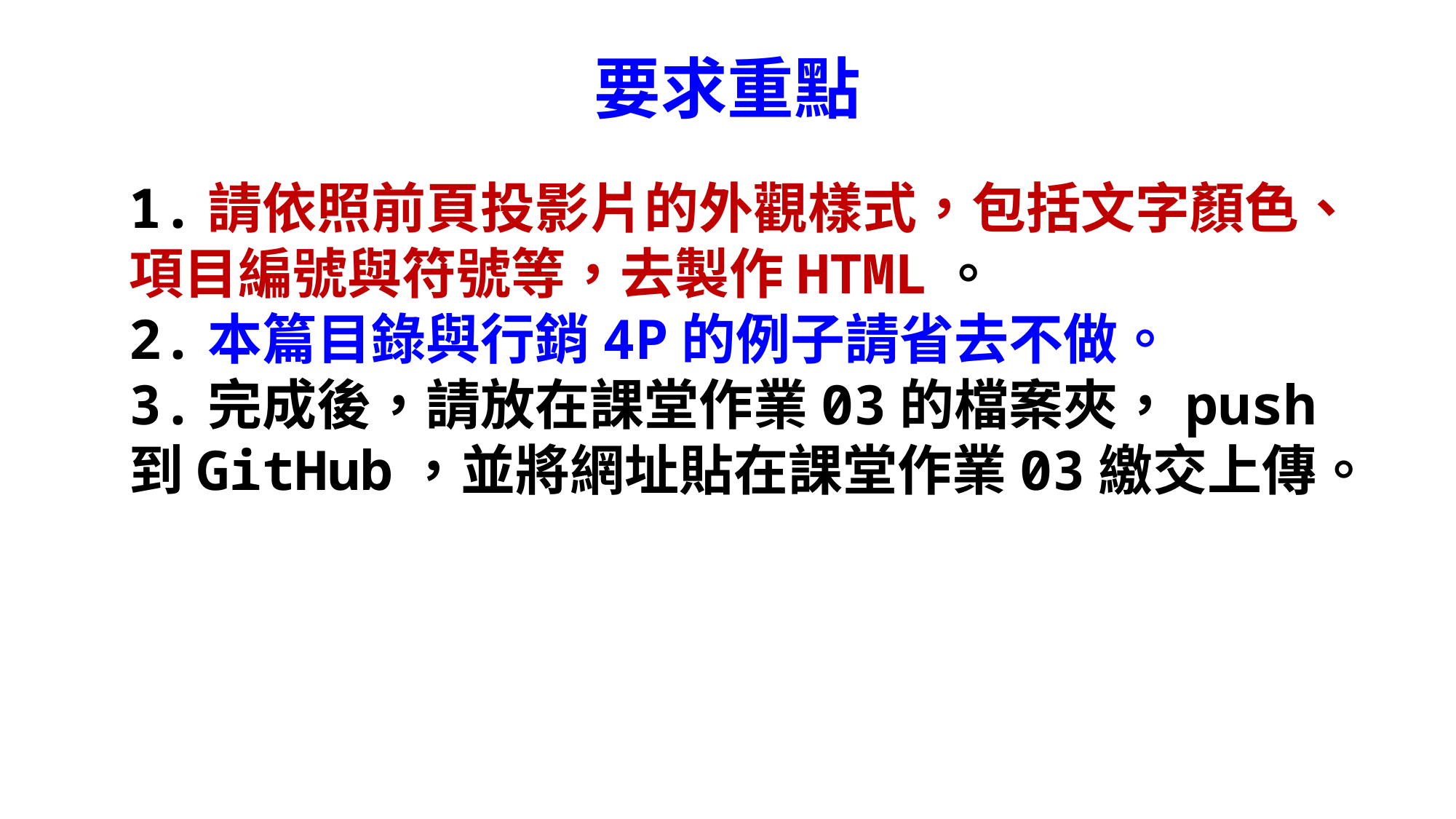

# 要求重點
1.請依照前頁投影片的外觀樣式，包括文字顏色、項目編號與符號等，去製作HTML。
2.本篇目錄與行銷4P的例子請省去不做。
3.完成後，請放在課堂作業03的檔案夾，push到GitHub，並將網址貼在課堂作業03繳交上傳。